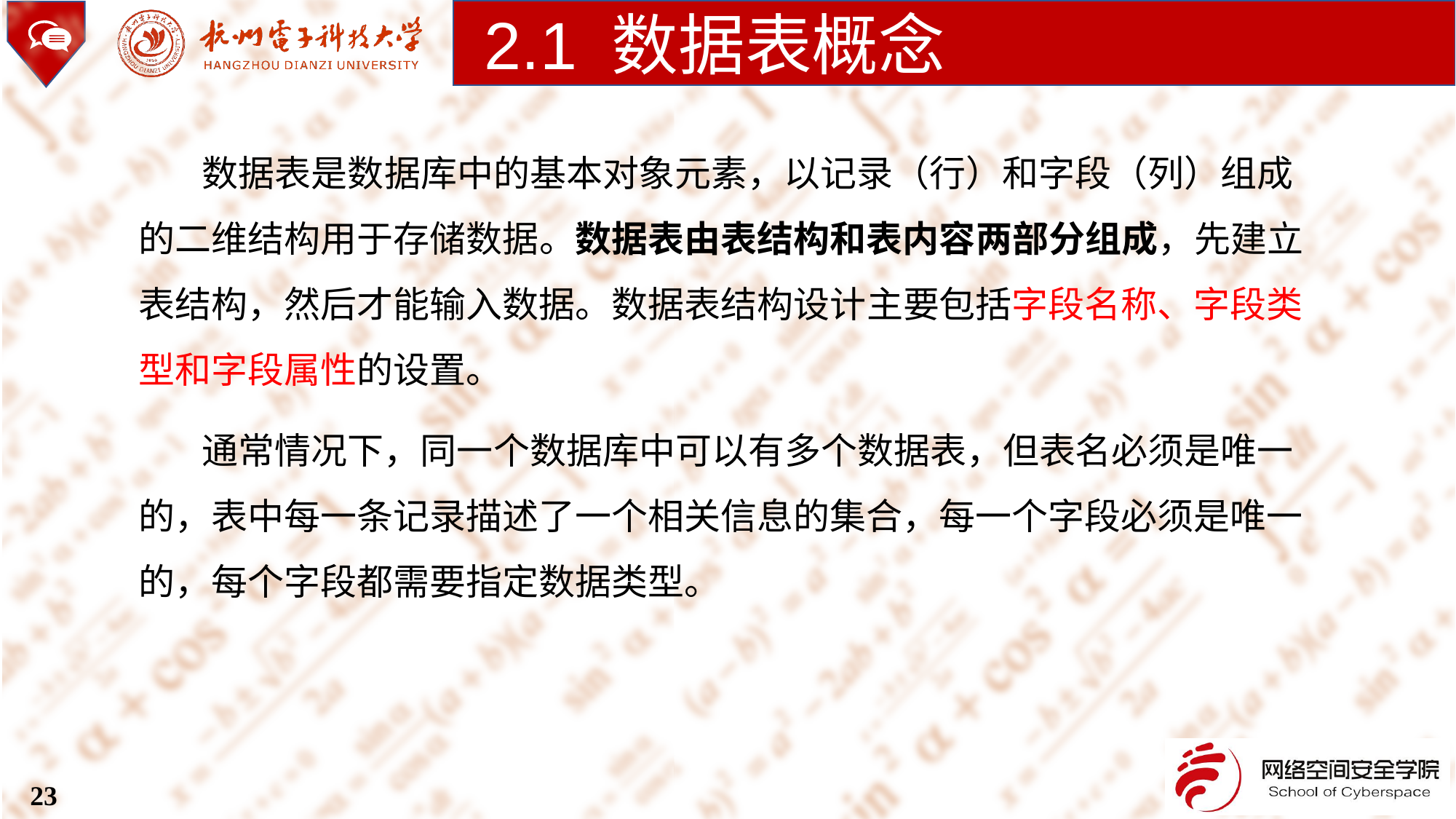

2.1 数据表概念
数据表是数据库中的基本对象元素，以记录（行）和字段（列）组成的二维结构用于存储数据。数据表由表结构和表内容两部分组成，先建立表结构，然后才能输入数据。数据表结构设计主要包括字段名称、字段类型和字段属性的设置。
通常情况下，同一个数据库中可以有多个数据表，但表名必须是唯一的，表中每一条记录描述了一个相关信息的集合，每一个字段必须是唯一的，每个字段都需要指定数据类型。

23